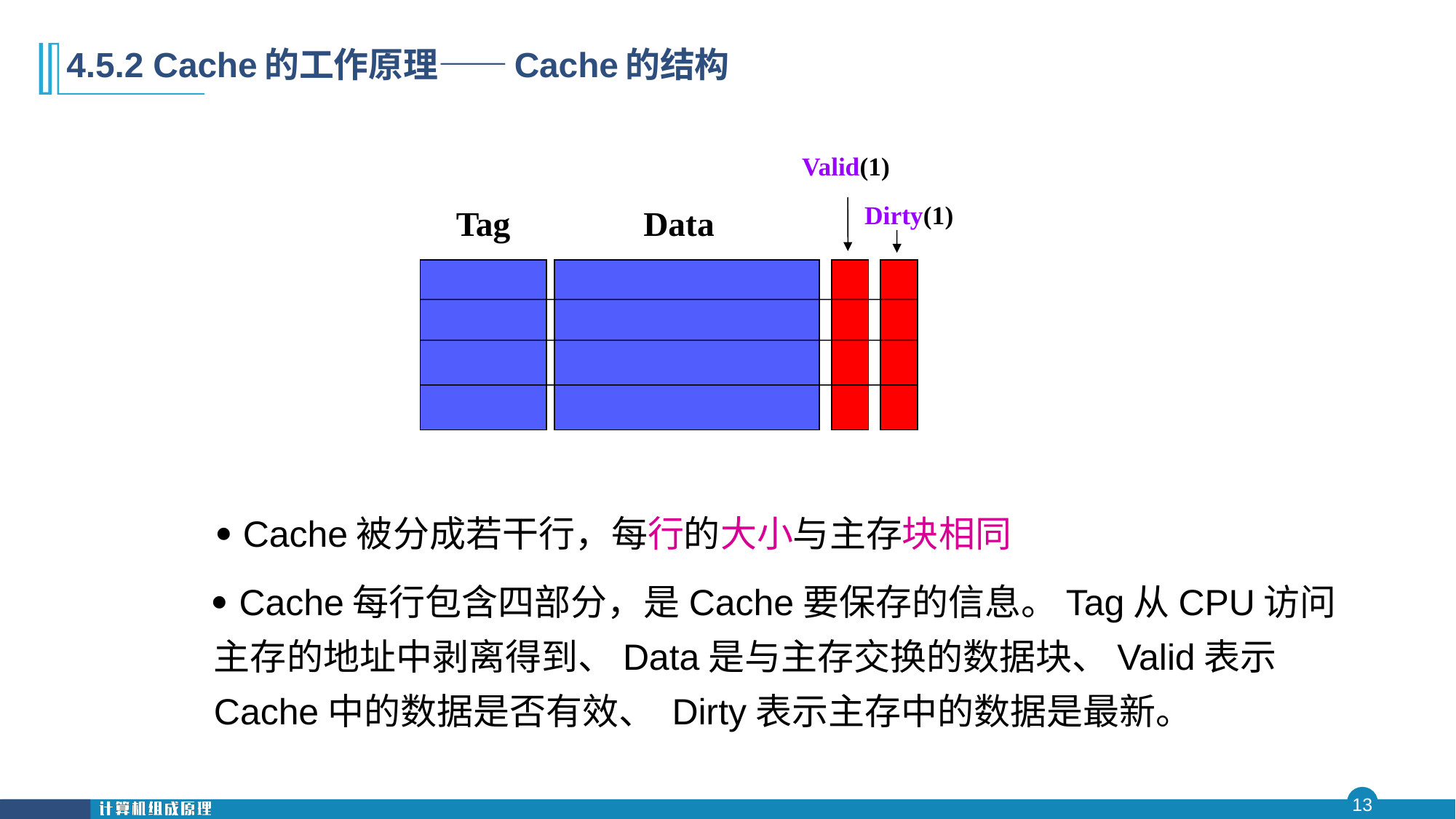

第四 章
# 4.5.2 Cache的工作原理——Cache的结构
Valid(1)
Dirty(1)
Tag
Data

• Cache被分成若干行，每行的大小与主存块相同
• Cache每行包含四部分，是Cache要保存的信息。Tag从CPU访问主存的地址中剥离得到、Data是与主存交换的数据块、Valid表示Cache中的数据是否有效、 Dirty表示主存中的数据是最新。